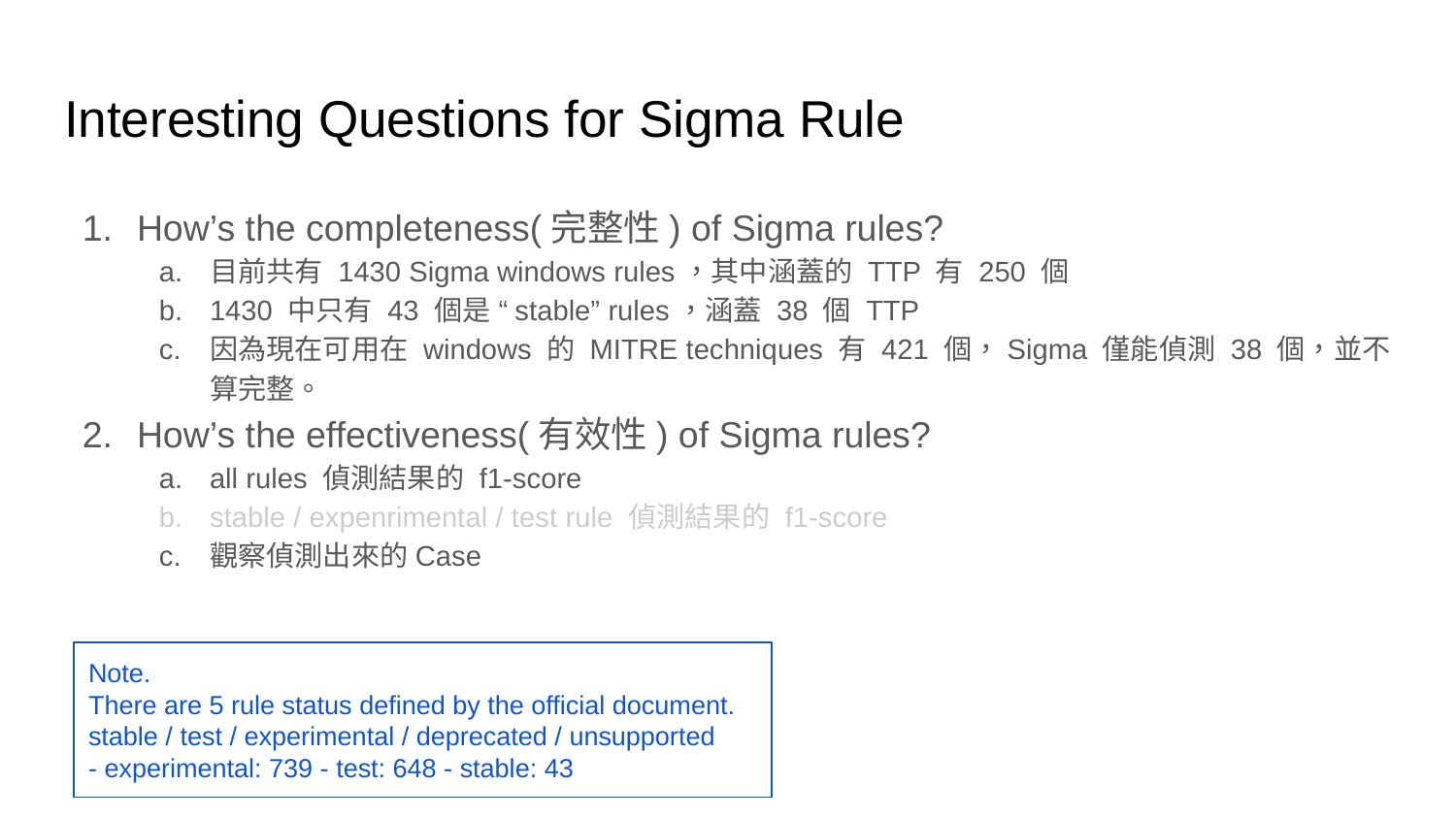

# Interesting Questions for Sigma Rule
How’s the completeness(完整性) of Sigma rules?
目前共有 1430 Sigma windows rules，其中涵蓋的 TTP 有 250 個
1430 中只有 43 個是 “stable” rules，涵蓋 38 個 TTP
因為現在可用在 windows 的 MITRE techniques 有 421 個，Sigma 僅能偵測 38 個，並不算完整。
How’s the effectiveness(有效性) of Sigma rules?
all rules 偵測結果的 f1-score
stable / expenrimental / test rule 偵測結果的 f1-score
觀察偵測出來的Case
Note.
There are 5 rule status defined by the official document.
stable / test / experimental / deprecated / unsupported
- experimental: 739 - test: 648 - stable: 43